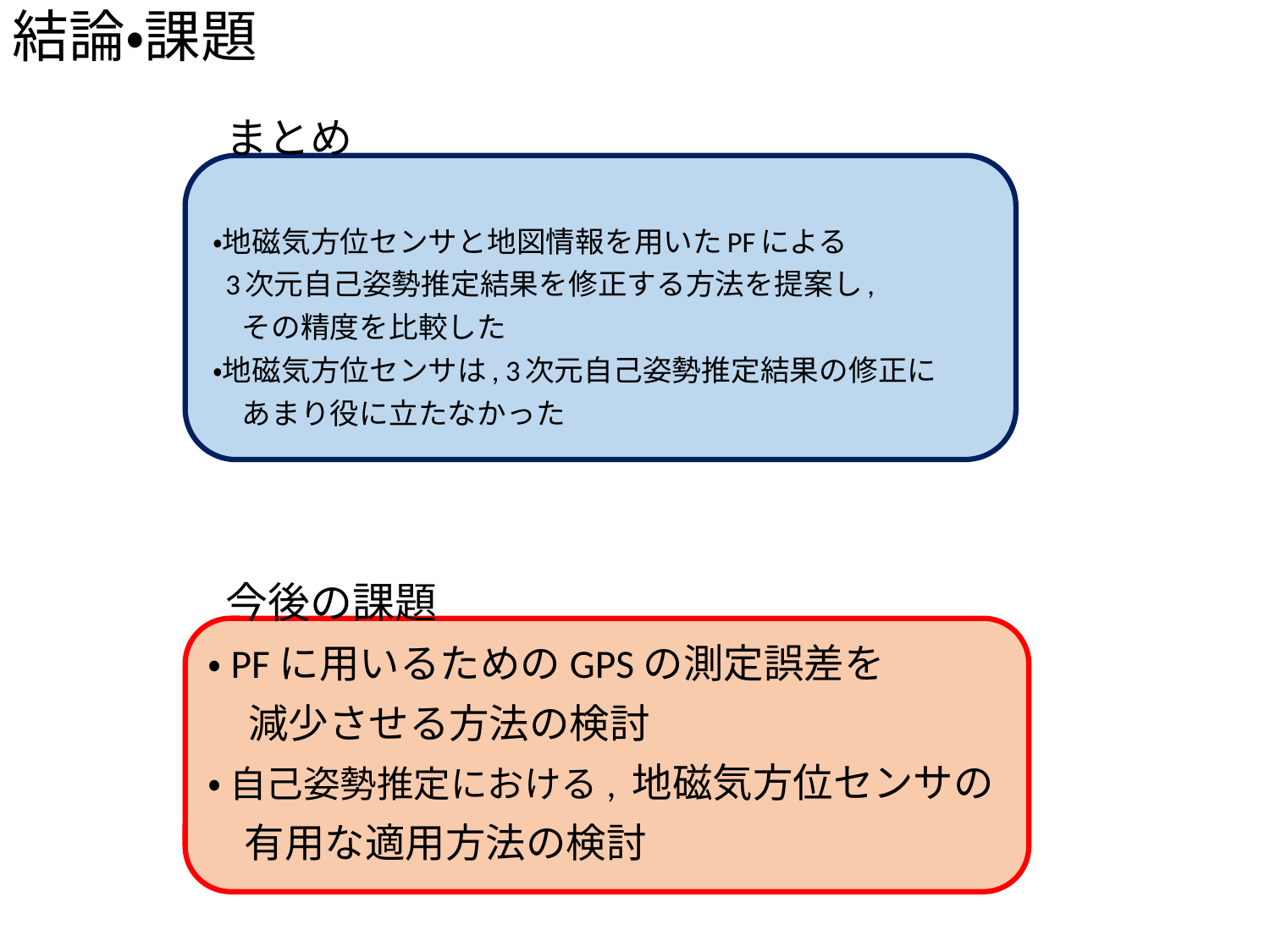

結論・課題
まとめ

・地磁気方位センサと地図情報を用いたPFによる
  3次元自己姿勢推定結果を修正する方法を提案し,
　その精度を比較した
・地磁気方位センサは, 3次元自己姿勢推定結果の修正に
　あまり役に立たなかった

今後の課題
・PFに用いるためのGPSの測定誤差を
　減少させる方法の検討
・ 自己姿勢推定における, 地磁気方位センサの
   有用な適用方法の検討